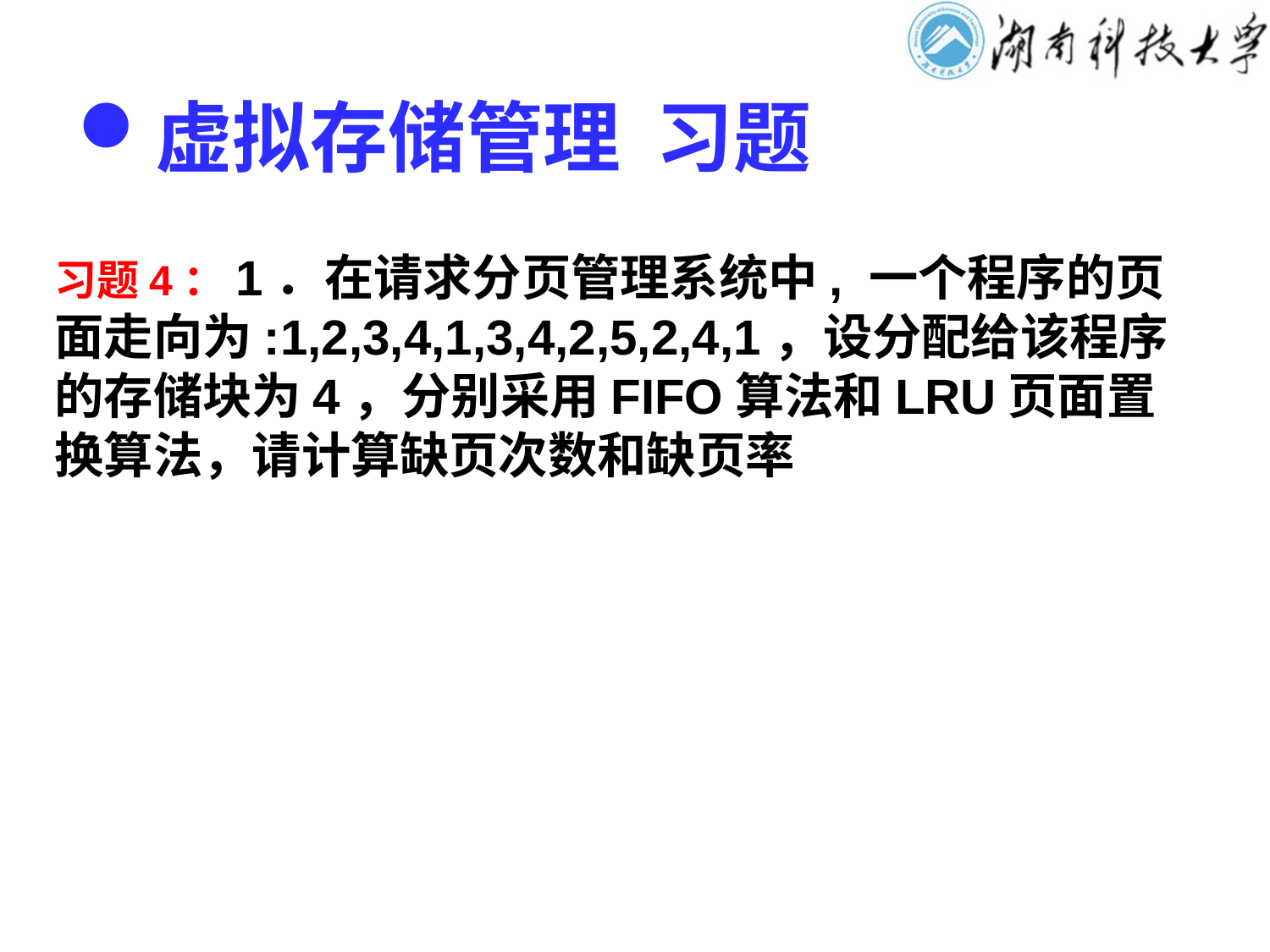

# 虚拟存储管理  习题
习题4：1．在请求分页管理系统中, 一个程序的页面走向为:1,2,3,4,1,3,4,2,5,2,4,1，设分配给该程序
的存储块为4，分别采用FIFO算法和LRU页面置换算法，请计算缺页次数和缺页率